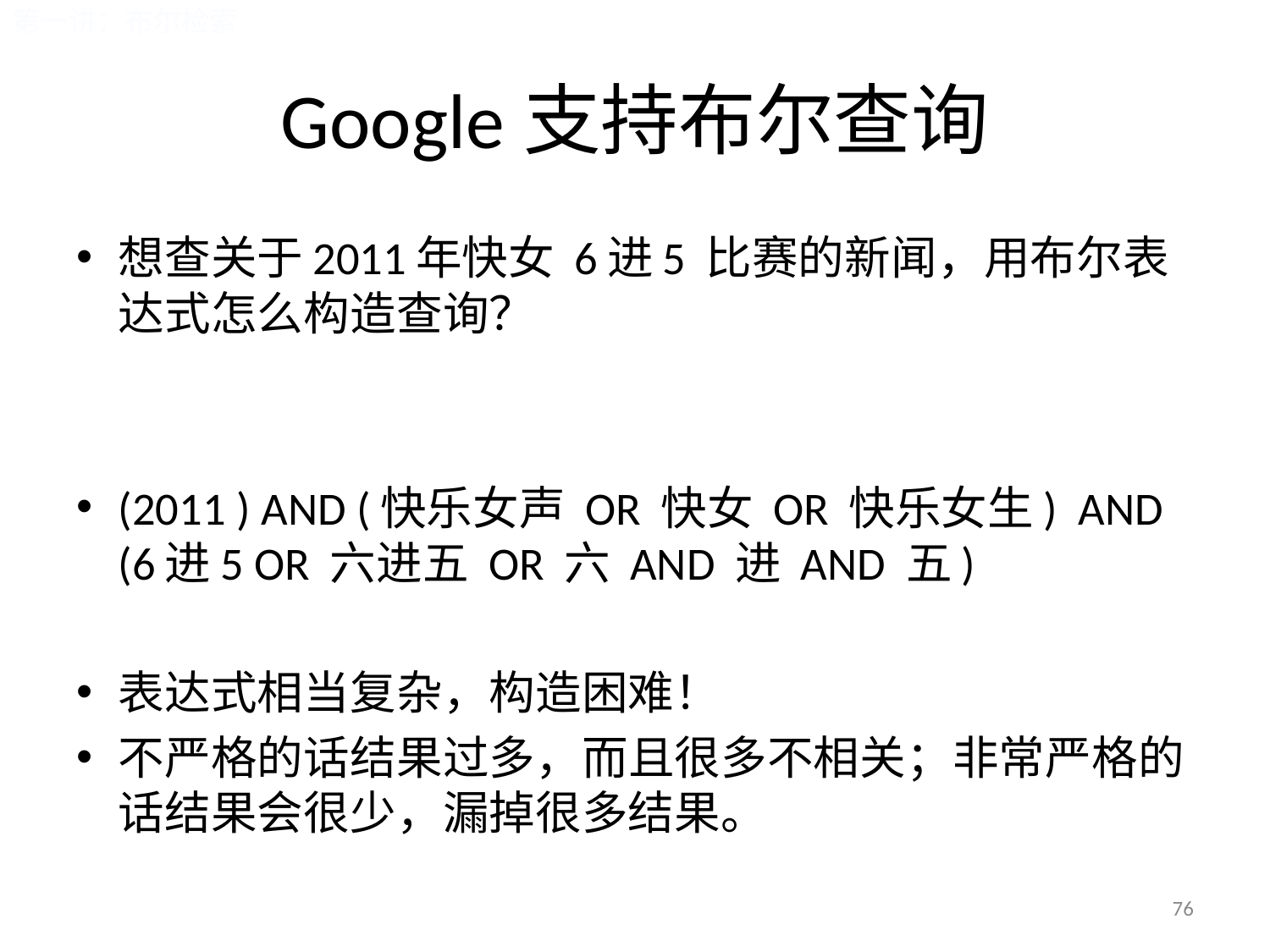

第一讲：布尔检索
# Google支持布尔查询
想查关于2011年快女 6进5 比赛的新闻，用布尔表达式怎么构造查询？

(2011 ) AND (快乐女声 OR 快女 OR 快乐女生)  AND (6进5 OR 六进五 OR 六 AND 进 AND 五)

表达式相当复杂，构造困难！
不严格的话结果过多，而且很多不相关；非常严格的话结果会很少，漏掉很多结果。
76